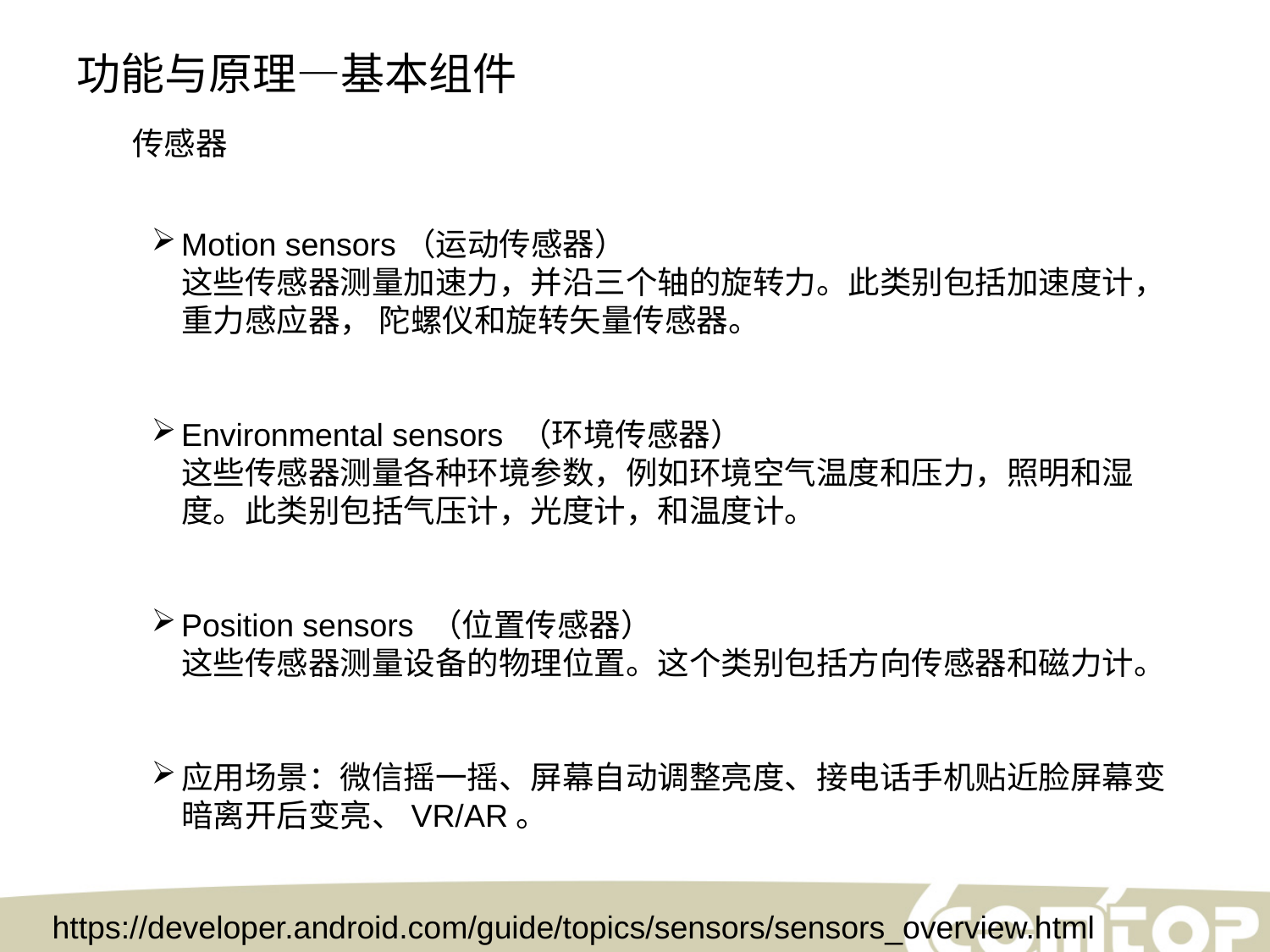

功能与原理—基本组件
传感器
Motion sensors（运动传感器）
这些传感器测量加速力，并沿三个轴的旋转力。此类别包括加速度计，重力感应器， 陀螺仪和旋转矢量传感器。

Environmental sensors （环境传感器）
这些传感器测量各种环境参数，例如环境空气温度和压力，照明和湿度。此类别包括气压计，光度计，和温度计。

Position sensors （位置传感器）
这些传感器测量设备的物理位置。这个类别包括方向传感器和磁力计。

应用场景：微信摇一摇、屏幕自动调整亮度、接电话手机贴近脸屏幕变暗离开后变亮、VR/AR。

https://developer.android.com/guide/topics/sensors/sensors_overview.html